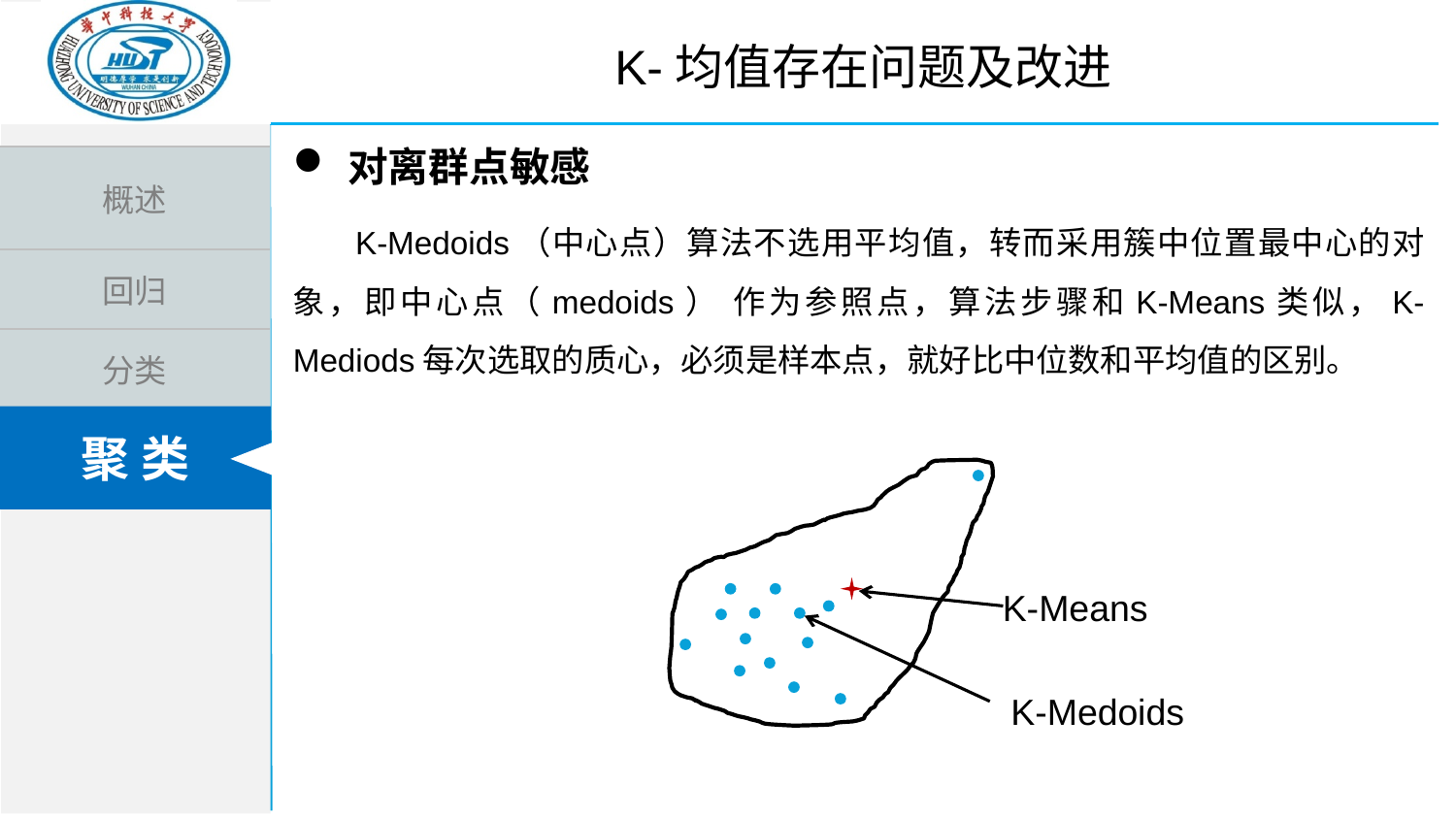

K-均值存在问题及改进
对离群点敏感
     K-Medoids（中心点）算法不选用平均值，转而采用簇中位置最中心的对象，即中心点（medoids） 作为参照点，算法步骤和K-Means类似，K-Mediods每次选取的质心，必须是样本点，就好比中位数和平均值的区别。

K-Means

K-Medoids